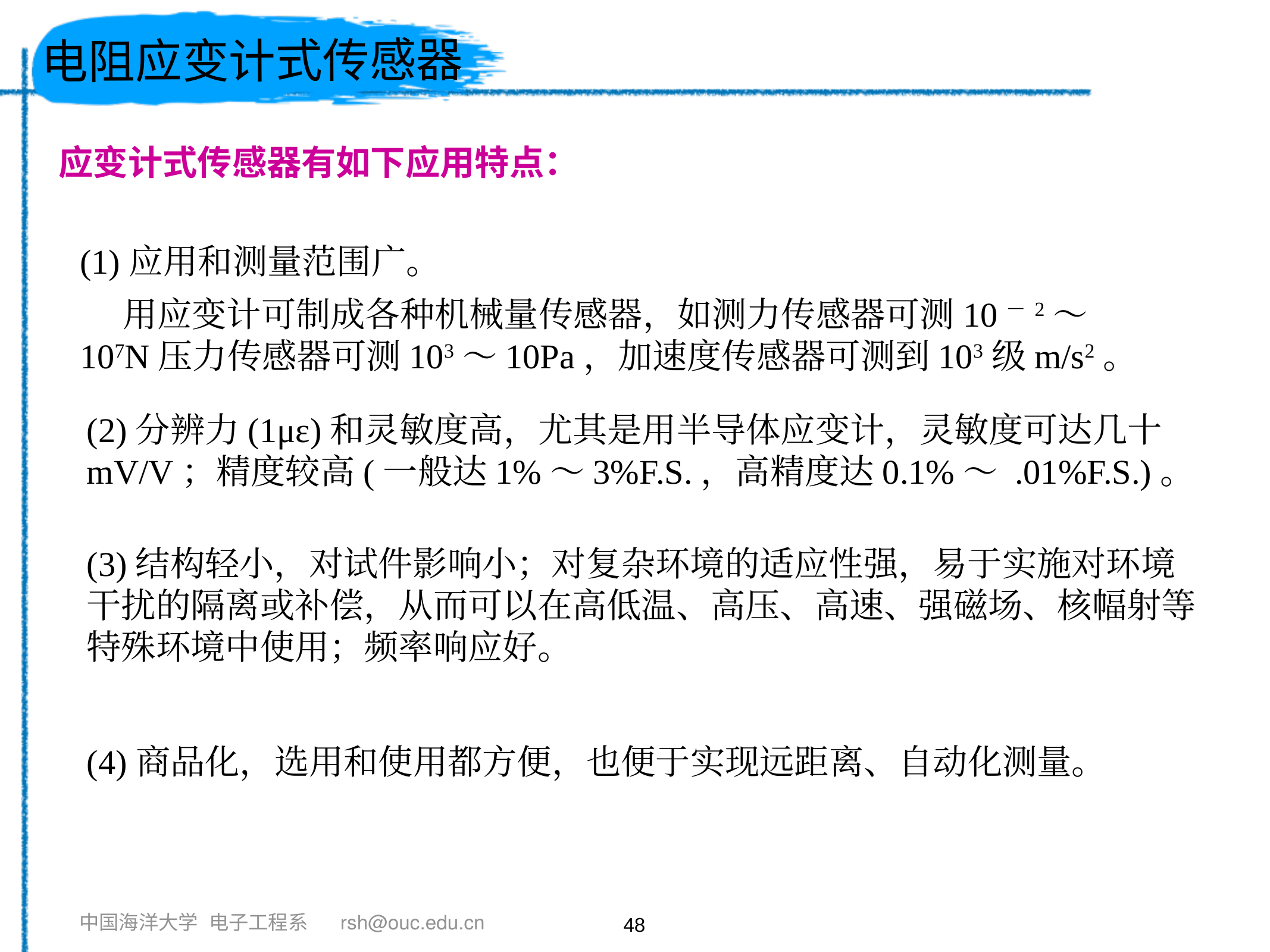

# 电阻应变计式传感器
应变计式传感器有如下应用特点：
(1)应用和测量范围广。
    用应变计可制成各种机械量传感器，如测力传感器可测10－2～107N压力传感器可测103～10Pa，加速度传感器可测到103级m/s2。
(2)分辨力(1με)和灵敏度高，尤其是用半导体应变计，灵敏度可达几十mV/V；精度较高(一般达1%～3%F.S.，高精度达0.1%～ .01%F.S.)。

(3)结构轻小，对试件影响小；对复杂环境的适应性强，易于实施对环境干扰的隔离或补偿，从而可以在高低温、高压、高速、强磁场、核幅射等特殊环境中使用；频率响应好。
(4)商品化，选用和使用都方便，也便于实现远距离、自动化测量。
48